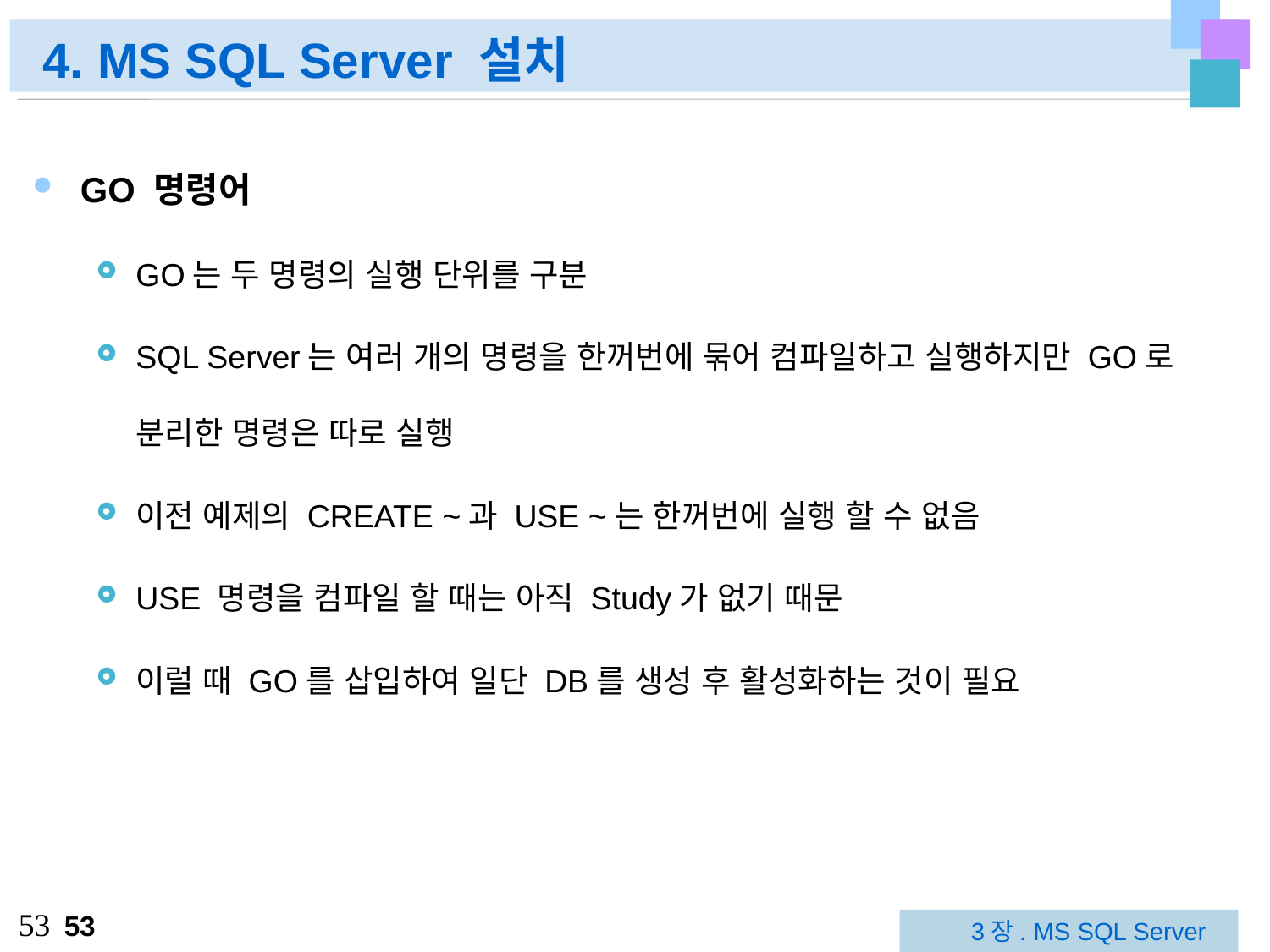

# 4. MS SQL Server 설치
GO 명령어
GO는 두 명령의 실행 단위를 구분
SQL Server는 여러 개의 명령을 한꺼번에 묶어 컴파일하고 실행하지만 GO로 분리한 명령은 따로 실행
이전 예제의 CREATE ~과 USE ~는 한꺼번에 실행 할 수 없음
USE 명령을 컴파일 할 때는 아직 Study가 없기 때문
이럴 때 GO를 삽입하여 일단 DB를 생성 후 활성화하는 것이 필요
53
3장. MS SQL Server